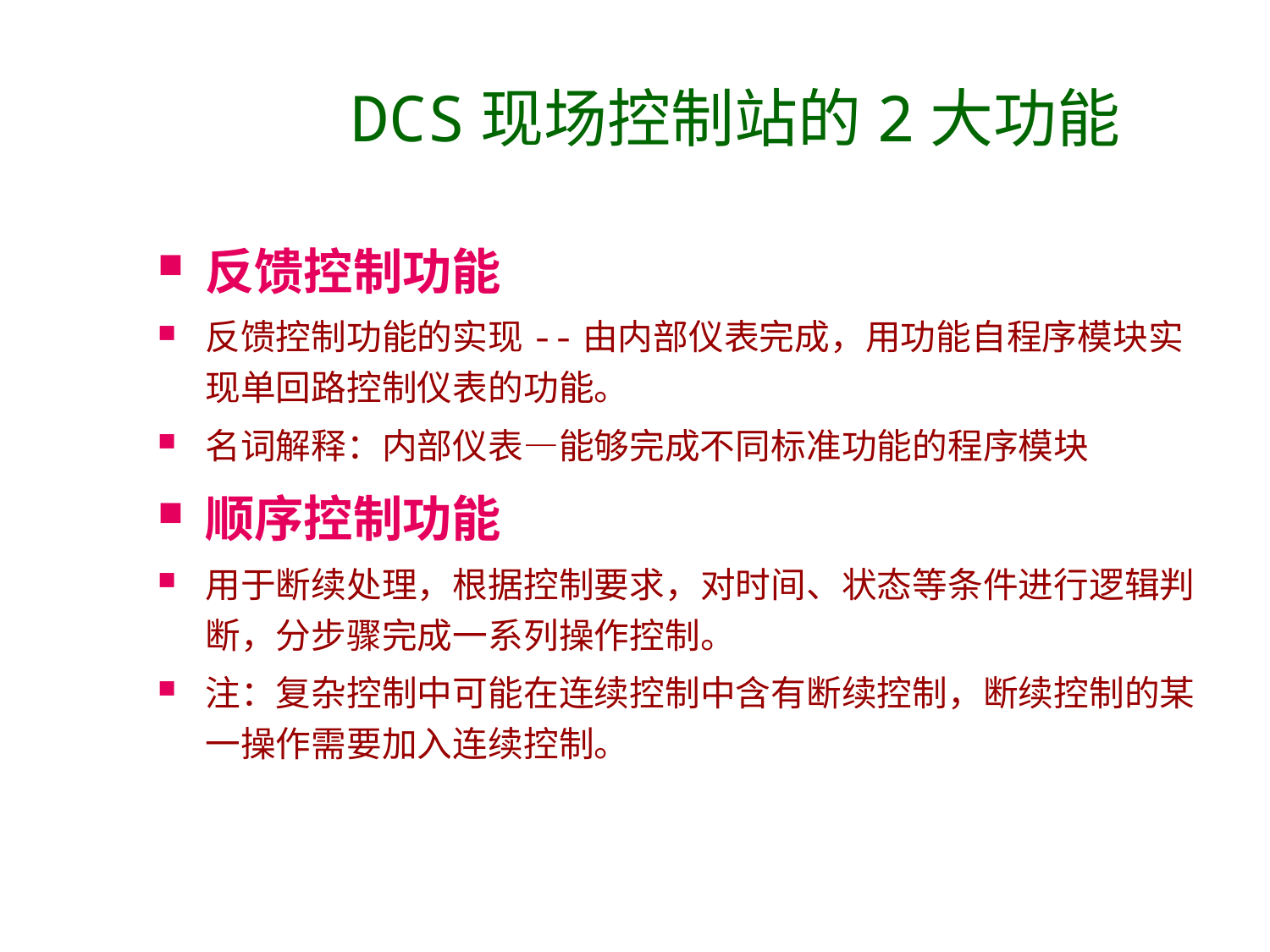

# DCS现场控制站的2大功能
反馈控制功能
反馈控制功能的实现--由内部仪表完成，用功能自程序模块实现单回路控制仪表的功能。
名词解释：内部仪表—能够完成不同标准功能的程序模块
顺序控制功能
用于断续处理，根据控制要求，对时间、状态等条件进行逻辑判断，分步骤完成一系列操作控制。
注：复杂控制中可能在连续控制中含有断续控制，断续控制的某一操作需要加入连续控制。